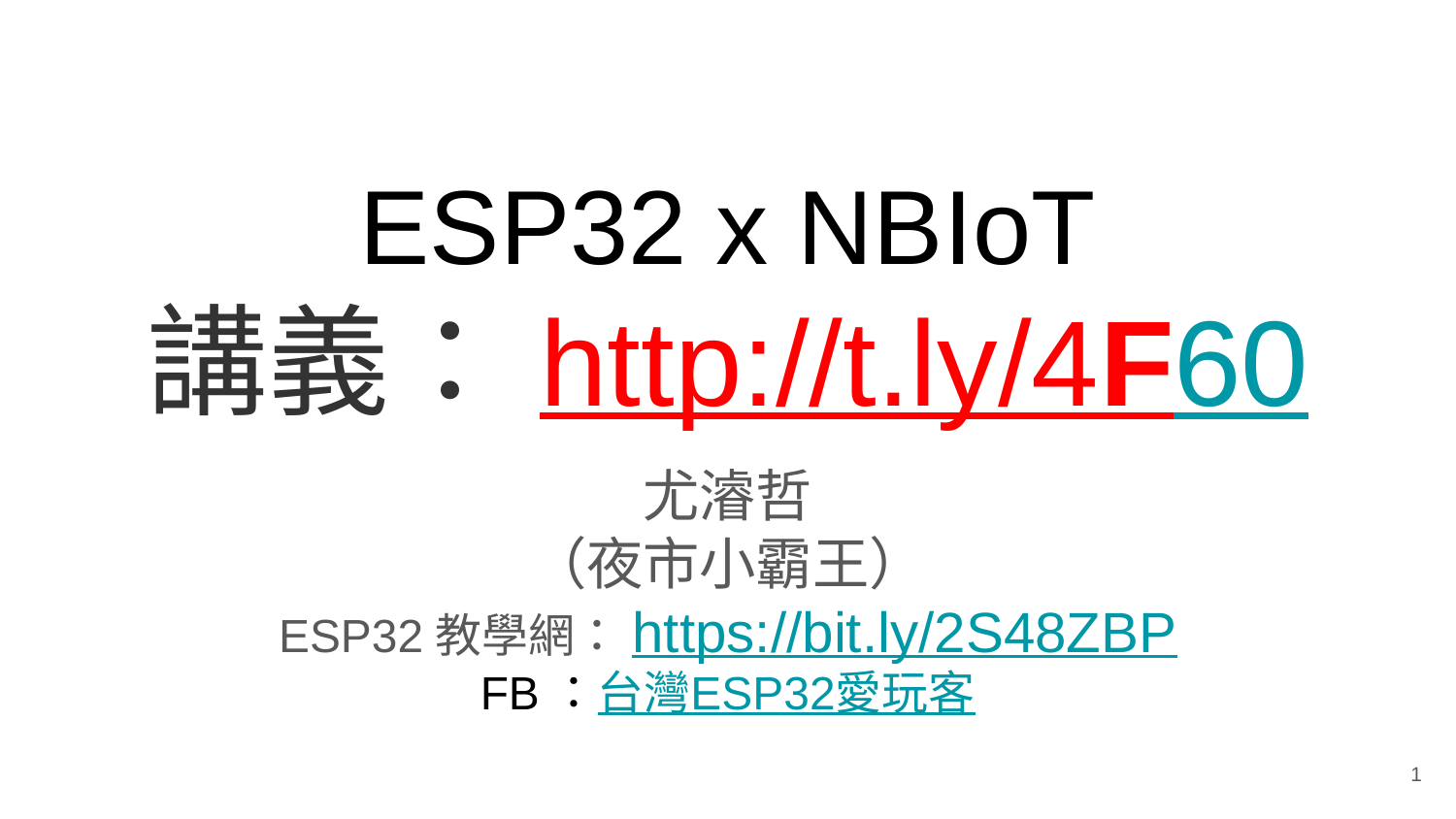

# ESP32 x NBIoT
講義：http://t.ly/4F60
尤濬哲
（夜市小霸王）
ESP32教學網：https://bit.ly/2S48ZBP
FB：台灣ESP32愛玩客
1